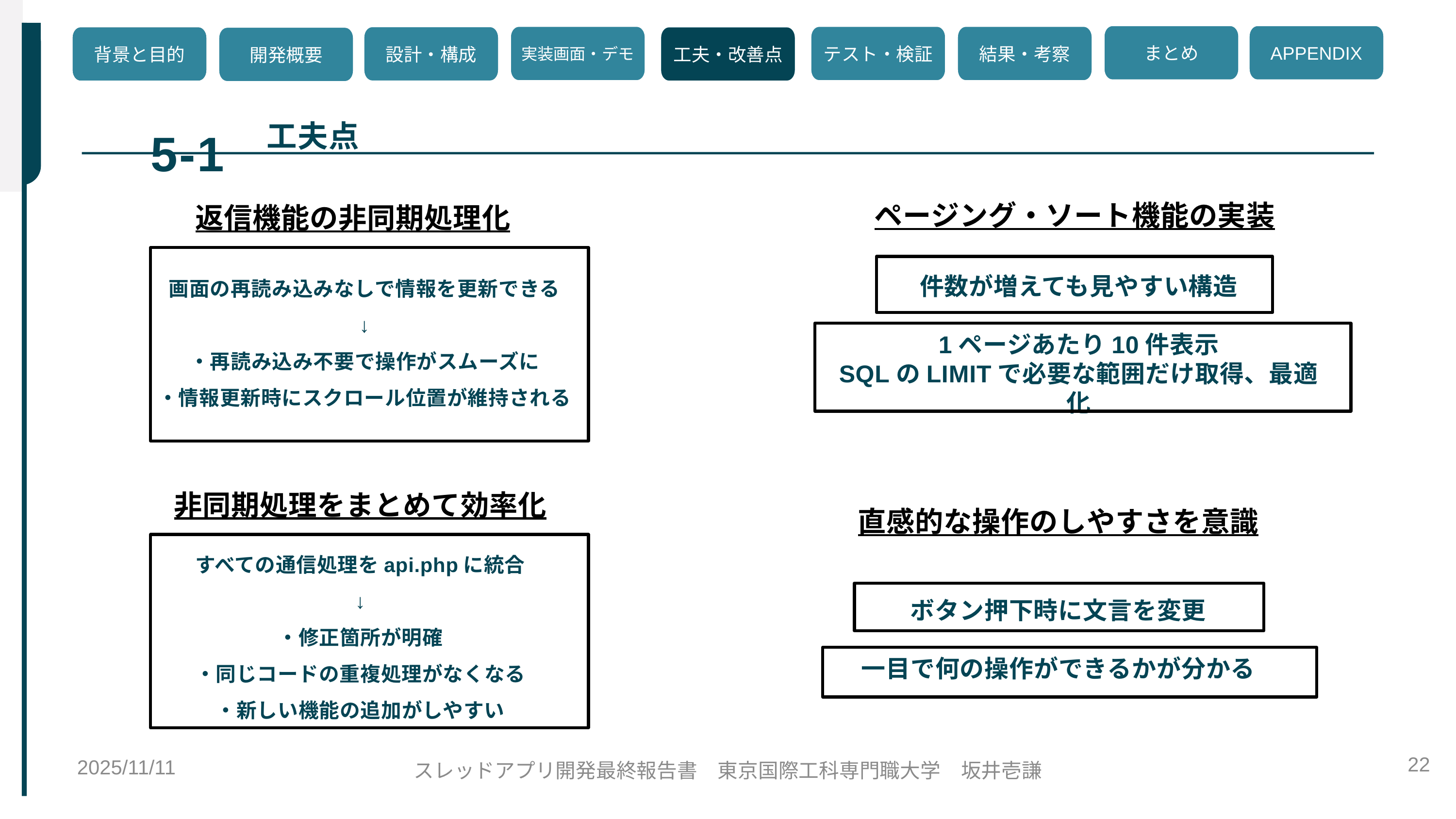

5-1
まとめ
APPENDIX
実装画面・デモ
テスト・検証
結果・考察
設計・構成
背景と目的
工夫・改善点
開発概要
工夫点

ページング・ソート機能の実装
返信機能の非同期処理化

画面の再読み込みなしで情報を更新できる
↓
・再読み込み不要で操作がスムーズに
・情報更新時にスクロール位置が維持される
件数が増えても見やすい構造

1ページあたり10件表示
SQLのLIMITで必要な範囲だけ取得、最適化

非同期処理をまとめて効率化
直感的な操作のしやすさを意識

すべての通信処理をapi.phpに統合
↓
・修正箇所が明確
・同じコードの重複処理がなくなる
・新しい機能の追加がしやすい

ボタン押下時に文言を変更

一目で何の操作ができるかが分かる

2025/11/11
22
スレッドアプリ開発最終報告書　東京国際工科専門職大学　坂井壱謙